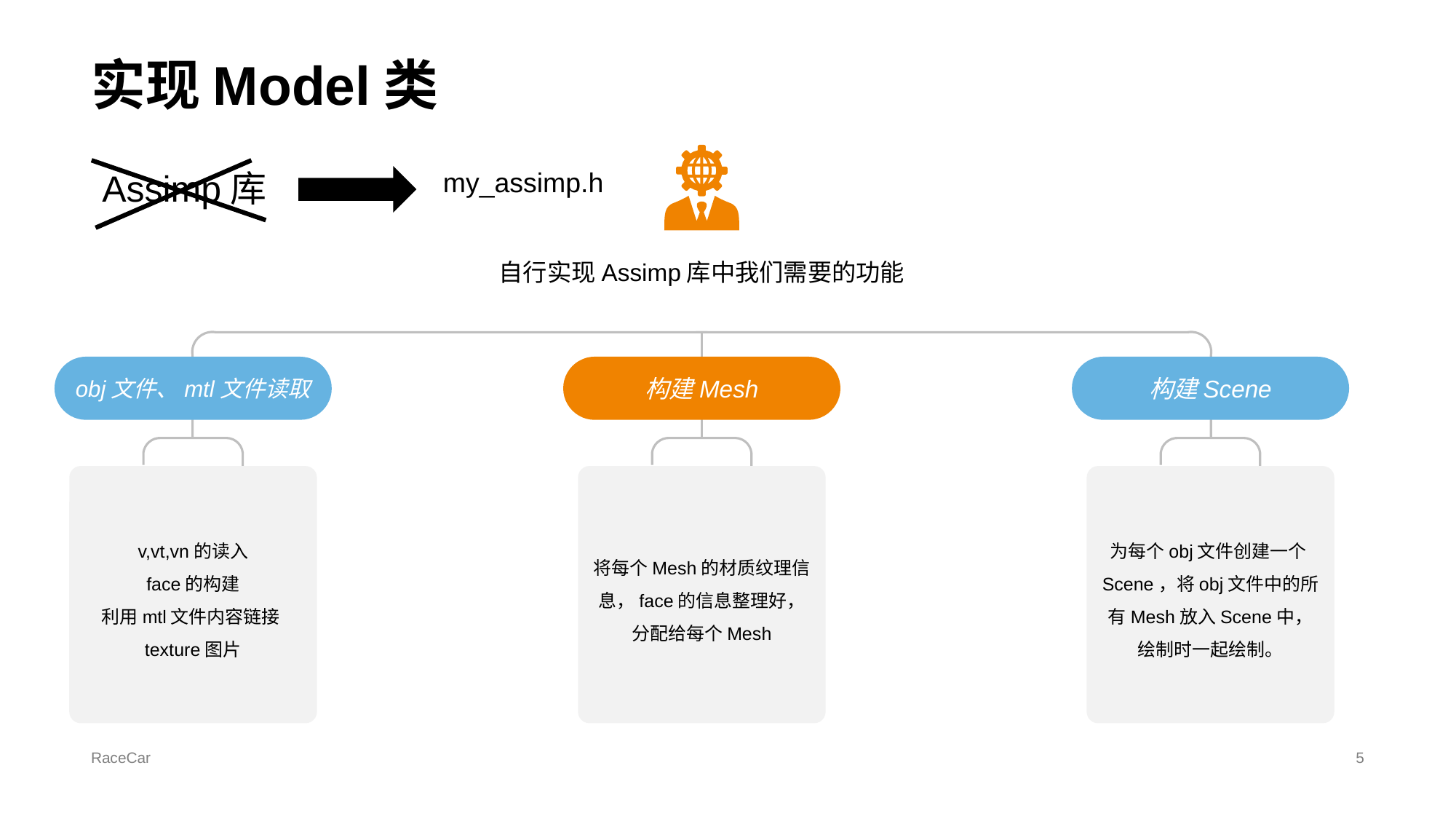

# 实现Model类

自行实现Assimp库中我们需要的功能

obj文件、mtl文件读取
构建Mesh
构建Scene

v,vt,vn的读入
face的构建
利用mtl文件内容链接texture图片
将每个Mesh的材质纹理信息，face的信息整理好，分配给每个Mesh
为每个obj文件创建一个Scene，将obj文件中的所有Mesh放入Scene中，绘制时一起绘制。
Assimp库
my_assimp.h

RaceCar
5